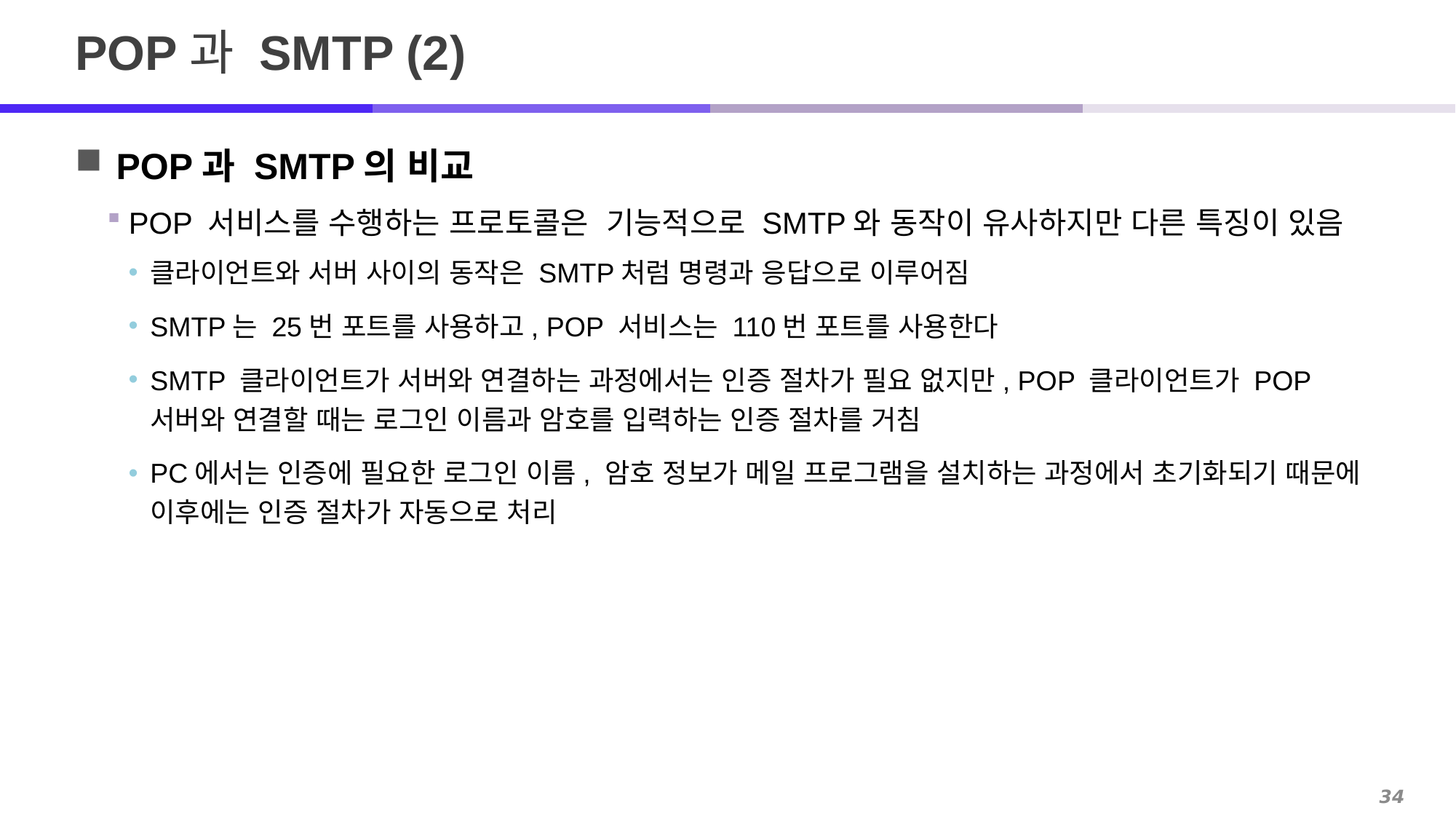

# POP과 SMTP (2)
POP과 SMTP의 비교
POP 서비스를 수행하는 프로토콜은  기능적으로 SMTP와 동작이 유사하지만 다른 특징이 있음
클라이언트와 서버 사이의 동작은 SMTP처럼 명령과 응답으로 이루어짐
SMTP는 25번 포트를 사용하고, POP 서비스는 110번 포트를 사용한다
SMTP 클라이언트가 서버와 연결하는 과정에서는 인증 절차가 필요 없지만, POP 클라이언트가 POP 서버와 연결할 때는 로그인 이름과 암호를 입력하는 인증 절차를 거침
PC에서는 인증에 필요한 로그인 이름, 암호 정보가 메일 프로그램을 설치하는 과정에서 초기화되기 때문에 이후에는 인증 절차가 자동으로 처리